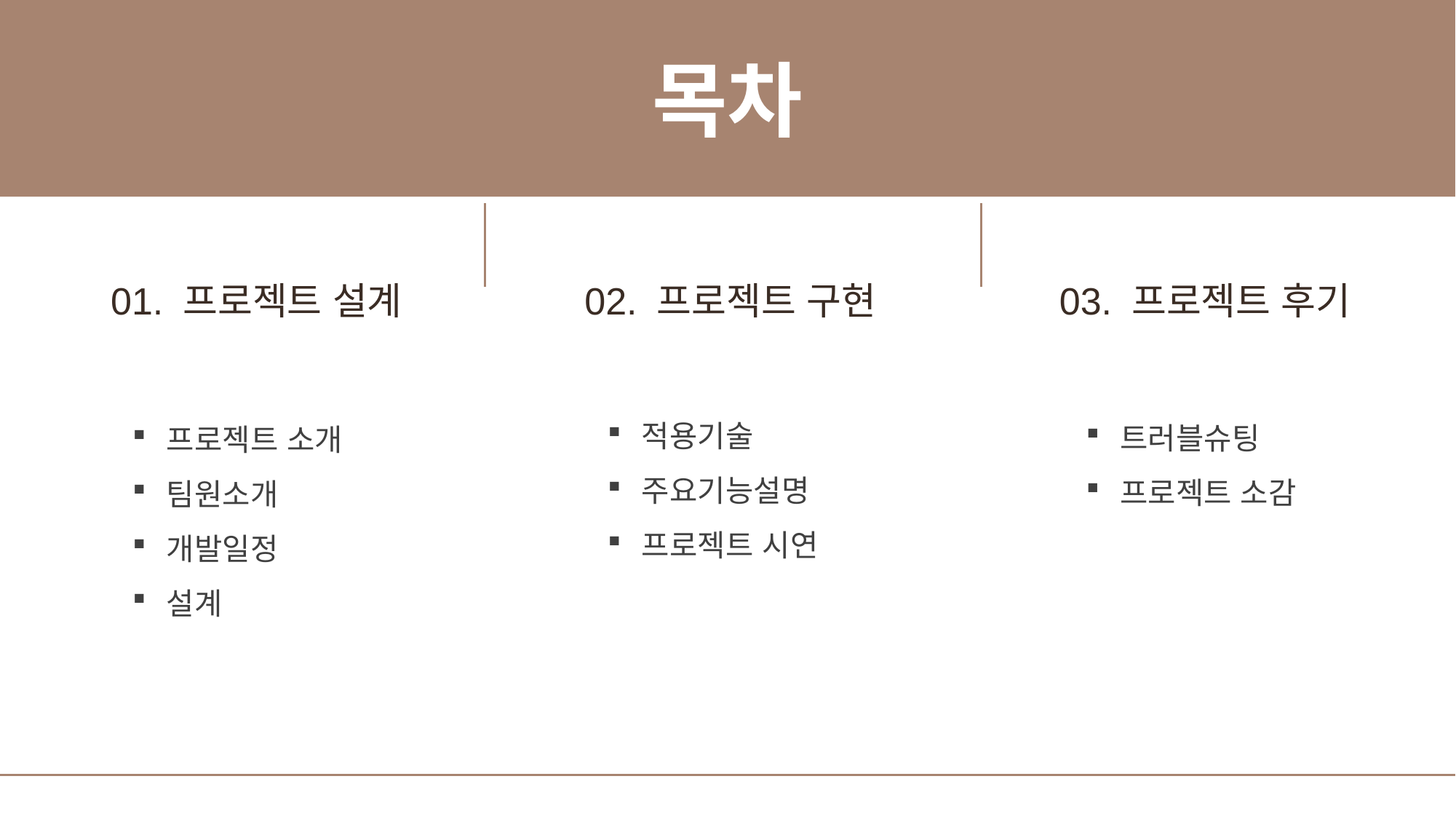

목차
01. 프로젝트 설계
02. 프로젝트 구현
03. 프로젝트 후기
적용기술
주요기능설명
프로젝트 시연
트러블슈팅
프로젝트 소감

프로젝트 소개
팀원소개
개발일정
설계